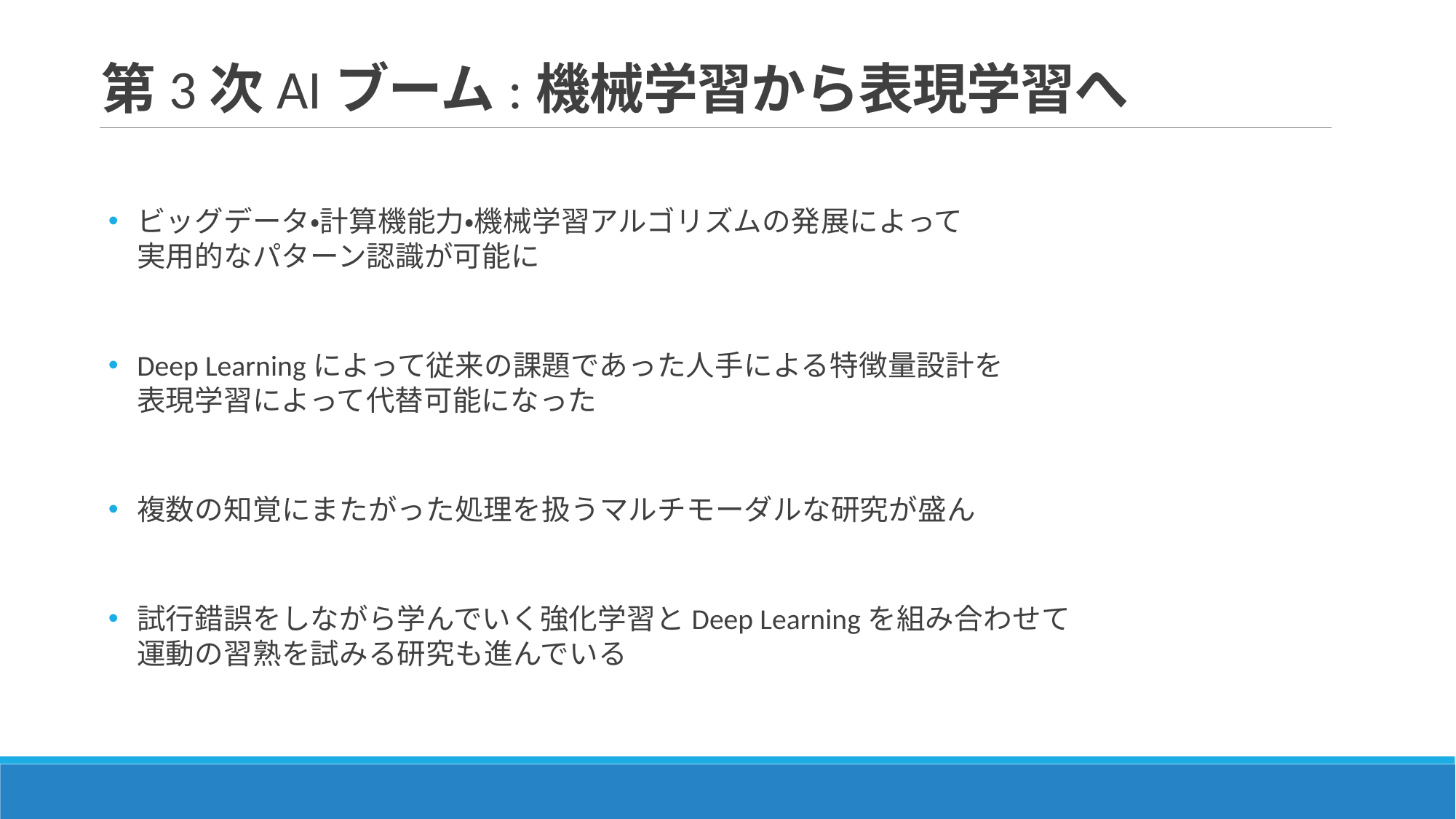

# 第3次AIブーム:機械学習から表現学習へ

ビッグデータ・計算機能力・機械学習アルゴリズムの発展によって
実用的なパターン認識が可能に

Deep Learningによって従来の課題であった人手による特徴量設計を
表現学習によって代替可能になった

複数の知覚にまたがった処理を扱うマルチモーダルな研究が盛ん

試行錯誤をしながら学んでいく強化学習とDeep Learningを組み合わせて
運動の習熟を試みる研究も進んでいる